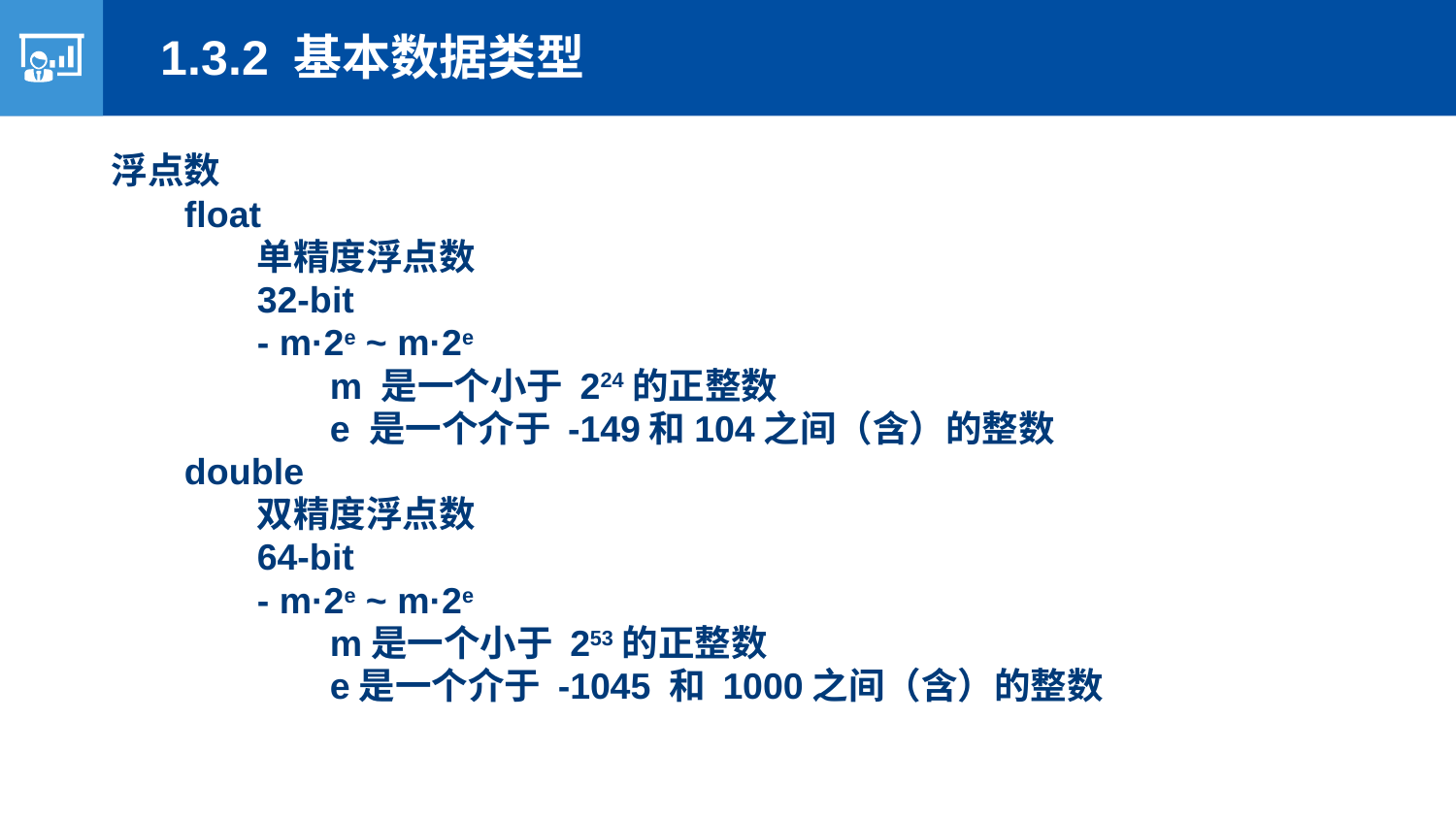

1.3.2 基本数据类型
浮点数
float
单精度浮点数
32-bit
- m·2e ~ m·2e
m 是一个小于 224的正整数
e 是一个介于 -149和104之间（含）的整数
double
双精度浮点数
64-bit
- m·2e ~ m·2e
m是一个小于 253的正整数
e是一个介于 -1045 和 1000之间（含）的整数